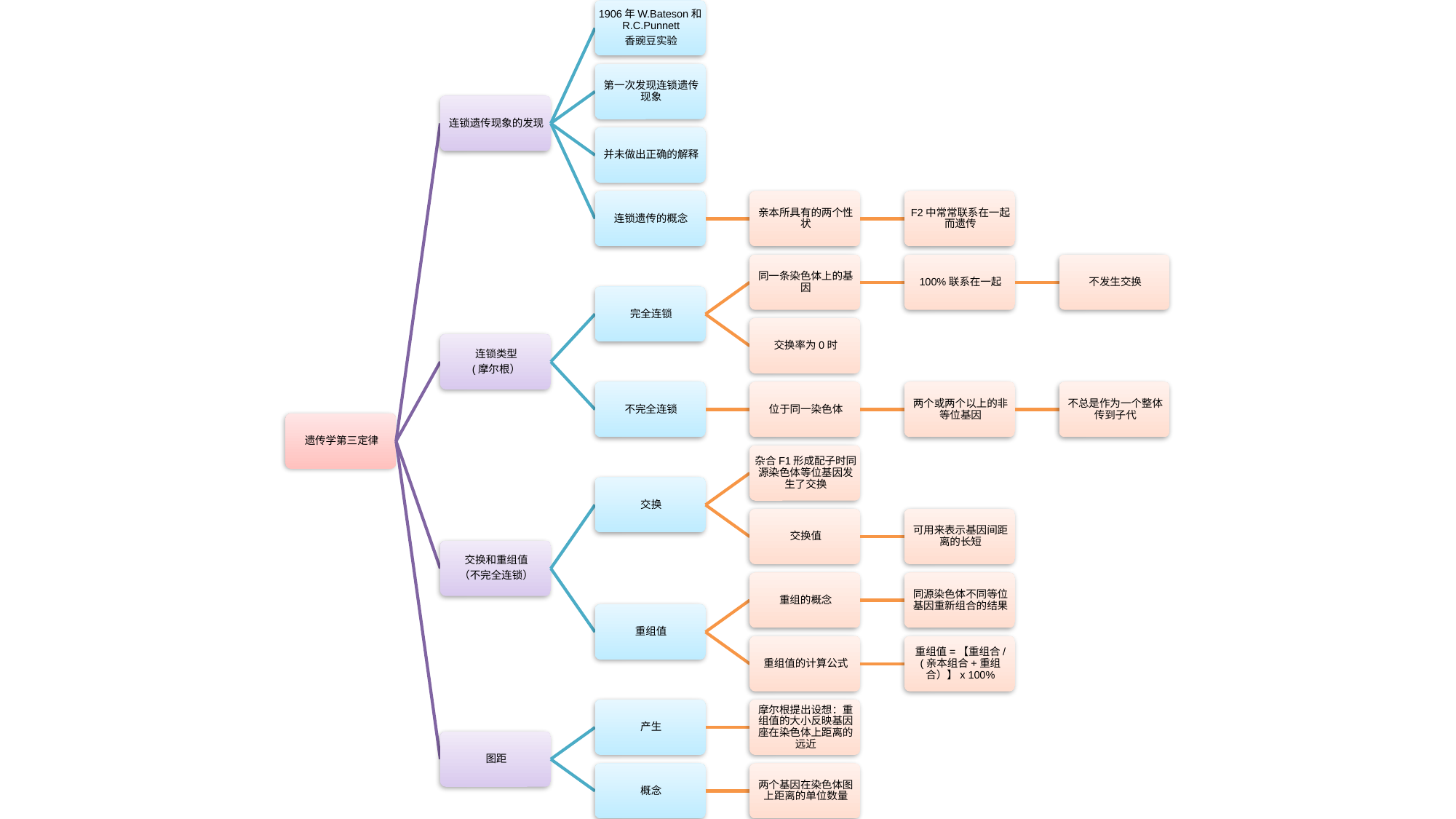

遗传学第三定律

连锁遗传现象的发现

1906年W.Bateson和R.C.Punnett
香豌豆实验

第一次发现连锁遗传现象

并未做出正确的解释

连锁遗传的概念

亲本所具有的两个性状

F2中常常联系在一起而遗传

连锁类型
(摩尔根）

完全连锁

同一条染色体上的基因

100%联系在一起

不发生交换

交换率为0时

不完全连锁

位于同一染色体

两个或两个以上的非等位基因

不总是作为一个整体传到子代

交换和重组值
（不完全连锁）

交换

杂合F1形成配子时同源染色体等位基因发生了交换

交换值

可用来表示基因间距离的长短

重组值

重组的概念

同源染色体不同等位基因重新组合的结果

重组值的计算公式

重组值=【重组合/(亲本组合+重组合）】x 100%

图距

产生

摩尔根提出设想：重组值的大小反映基因座在染色体上距离的远近

概念

两个基因在染色体图上距离的单位数量